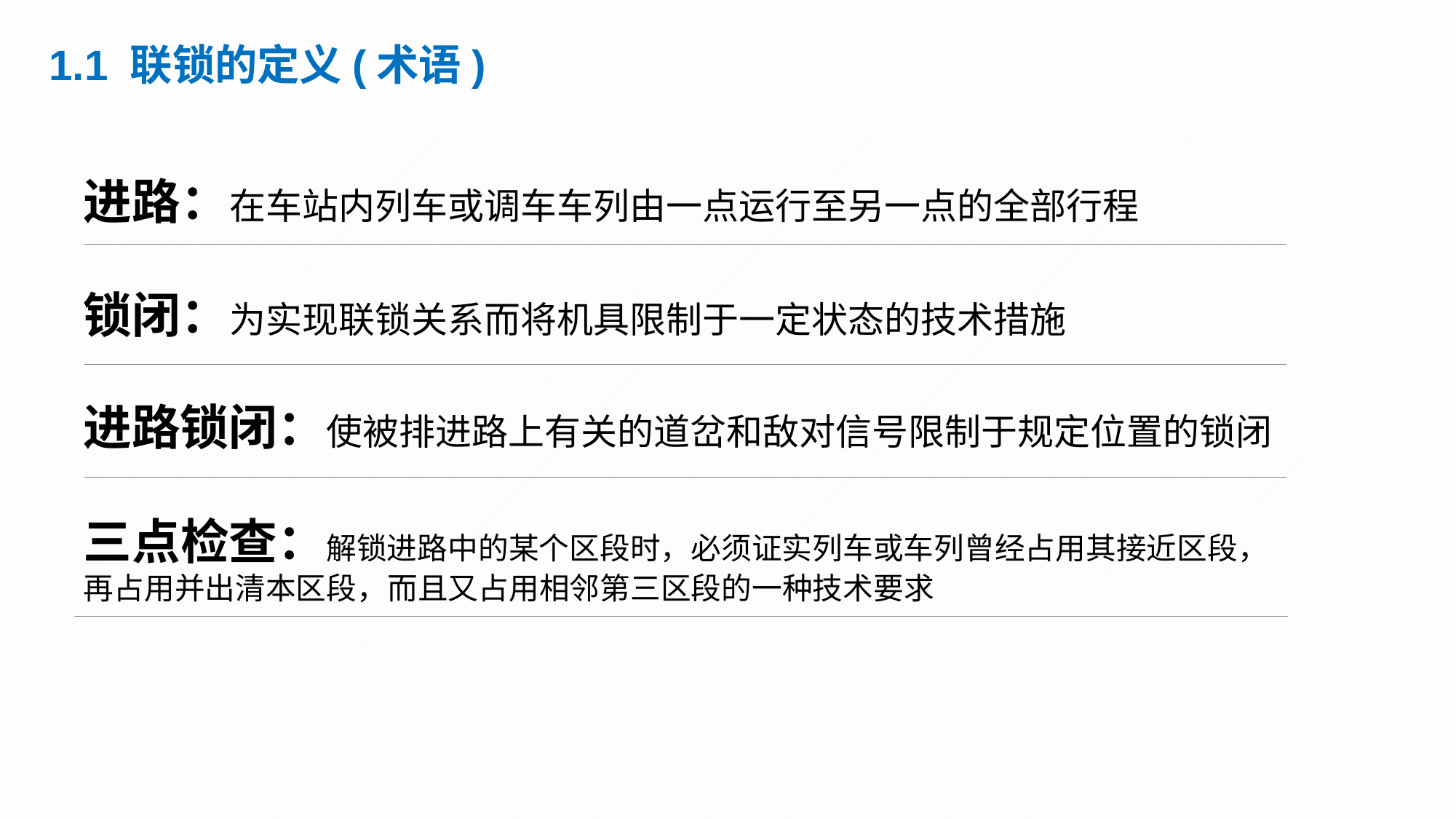

1.1 联锁的定义(术语)
进路：在车站内列车或调车车列由一点运行至另一点的全部行程
锁闭：为实现联锁关系而将机具限制于一定状态的技术措施
进路锁闭：使被排进路上有关的道岔和敌对信号限制于规定位置的锁闭
三点检查：解锁进路中的某个区段时，必须证实列车或车列曾经占用其接近区段，再占用并出清本区段，而且又占用相邻第三区段的一种技术要求